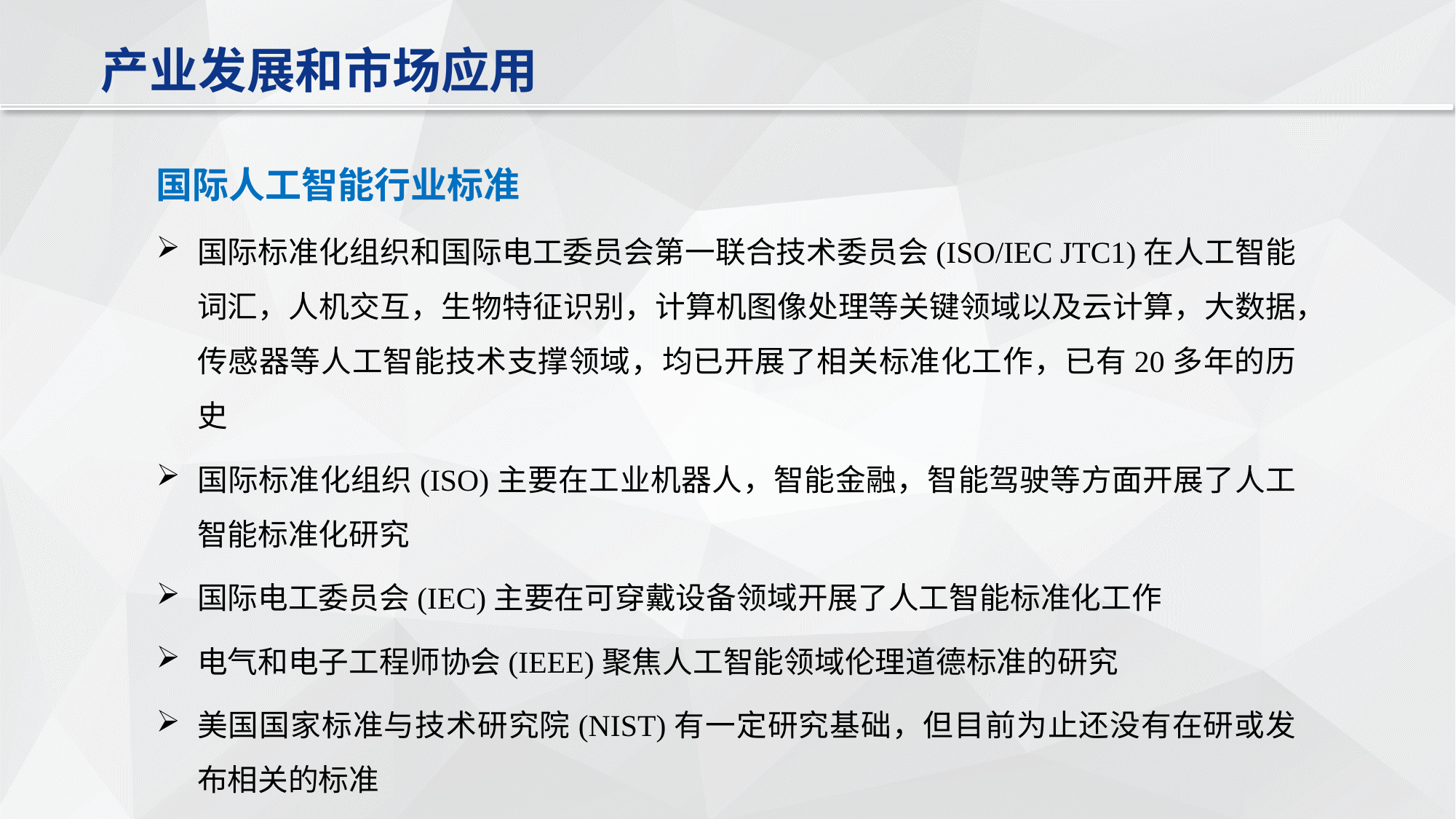

产业发展和市场应用

国际人工智能行业标准
国际标准化组织和国际电工委员会第一联合技术委员会(ISO/IEC JTC1)在人工智能词汇，人机交互，生物特征识别，计算机图像处理等关键领域以及云计算，大数据，传感器等人工智能技术支撑领域，均已开展了相关标准化工作，已有20多年的历史
国际标准化组织(ISO)主要在工业机器人，智能金融，智能驾驶等方面开展了人工智能标准化研究
国际电工委员会(IEC)主要在可穿戴设备领域开展了人工智能标准化工作
电气和电子工程师协会(IEEE)聚焦人工智能领域伦理道德标准的研究
美国国家标准与技术研究院(NIST)有一定研究基础，但目前为止还没有在研或发布相关的标准
65